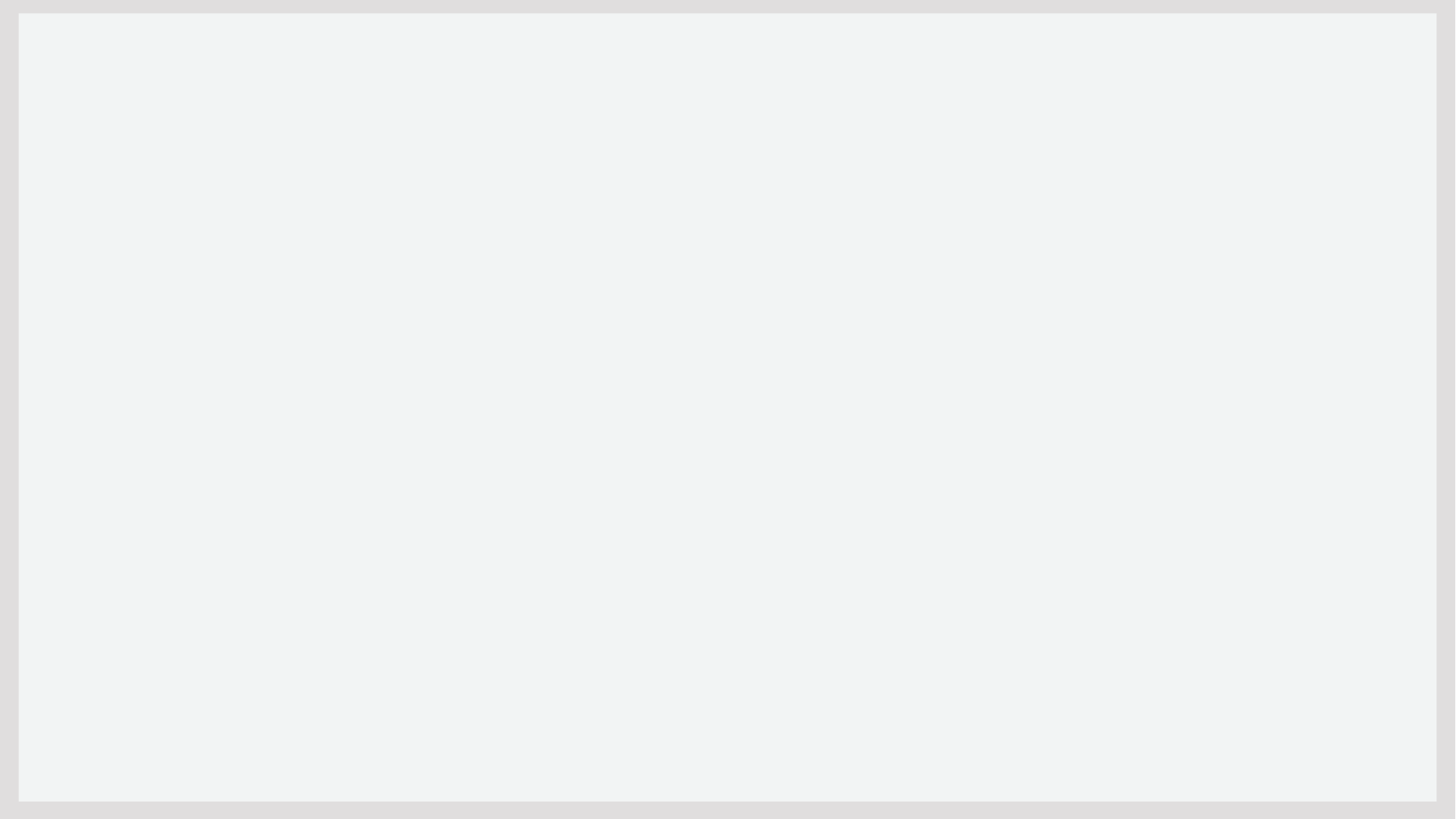

# 근데… 재미로 프로젝트를 진행하는게 의미가 있을까? 좀 더 의미 있는 프로젝트를 생각해볼까…